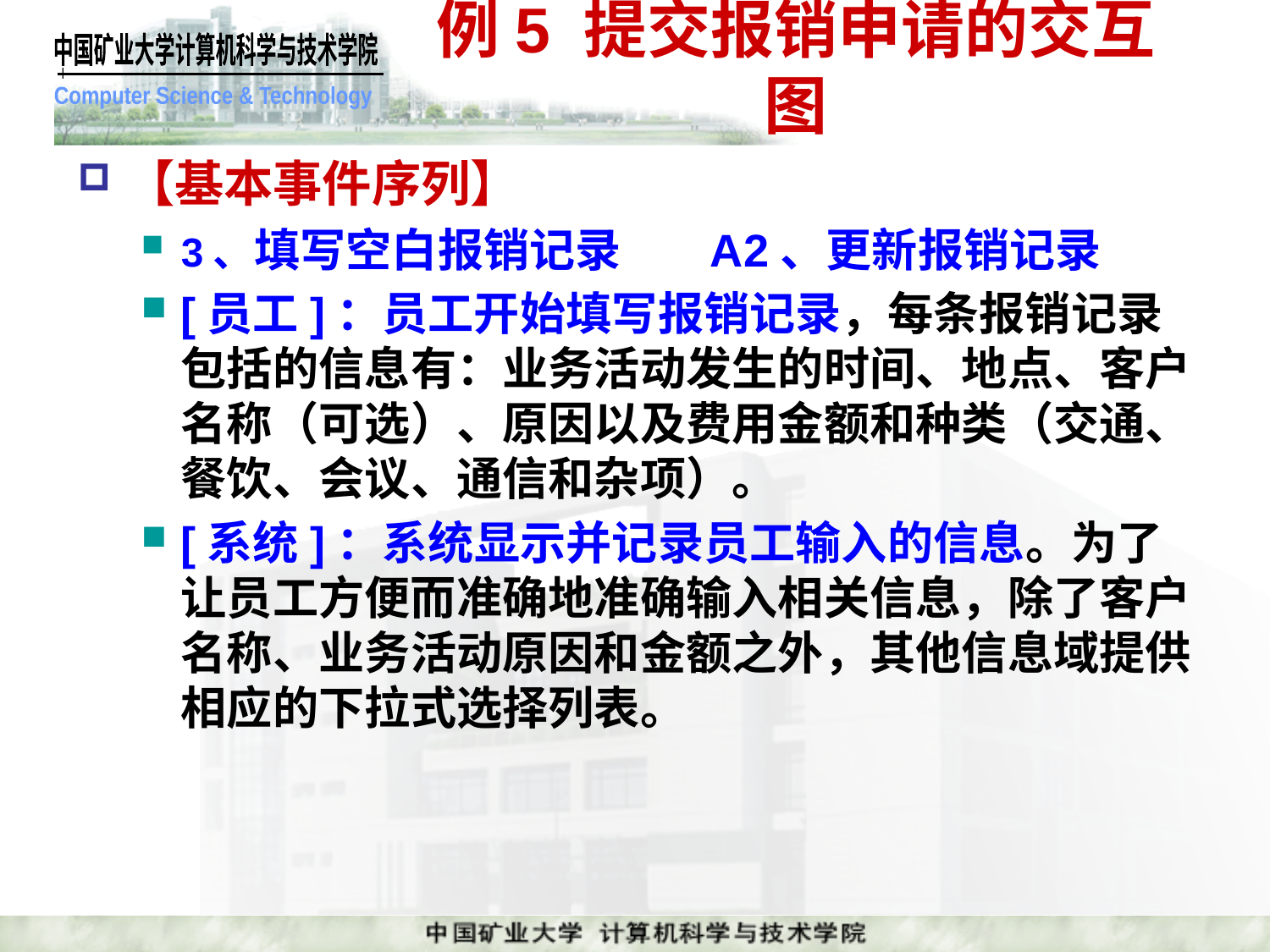

# 例5 提交报销申请的交互图
【基本事件序列】
3、填写空白报销记录	 A2、更新报销记录
[员工]：员工开始填写报销记录，每条报销记录包括的信息有：业务活动发生的时间、地点、客户名称（可选）、原因以及费用金额和种类（交通、餐饮、会议、通信和杂项）。
[系统]：系统显示并记录员工输入的信息。为了让员工方便而准确地准确输入相关信息，除了客户名称、业务活动原因和金额之外，其他信息域提供相应的下拉式选择列表。

200